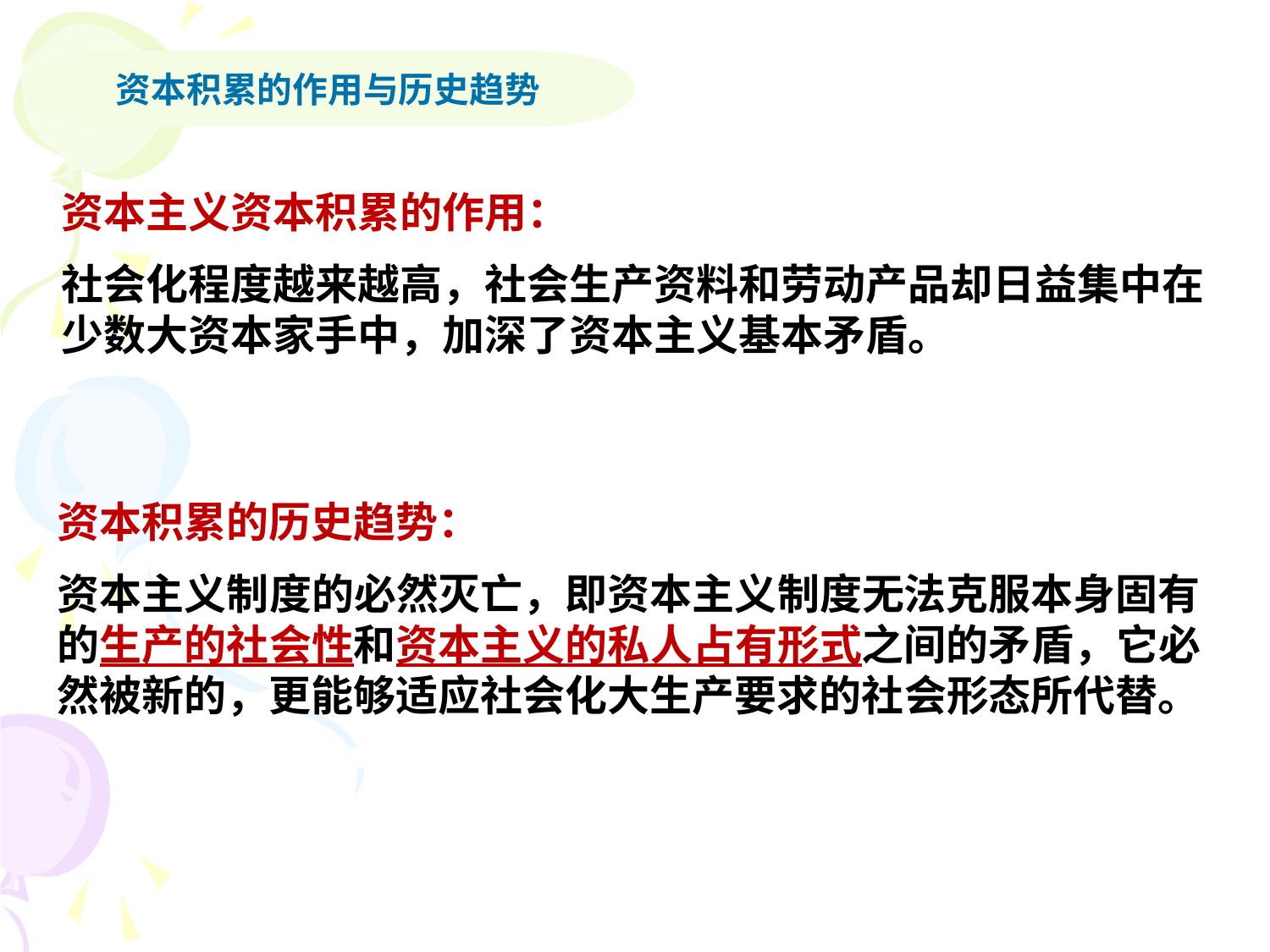

资本积累的作用与历史趋势
资本主义资本积累的作用：
社会化程度越来越高，社会生产资料和劳动产品却日益集中在少数大资本家手中，加深了资本主义基本矛盾。
资本积累的历史趋势：
资本主义制度的必然灭亡，即资本主义制度无法克服本身固有的生产的社会性和资本主义的私人占有形式之间的矛盾，它必然被新的，更能够适应社会化大生产要求的社会形态所代替。